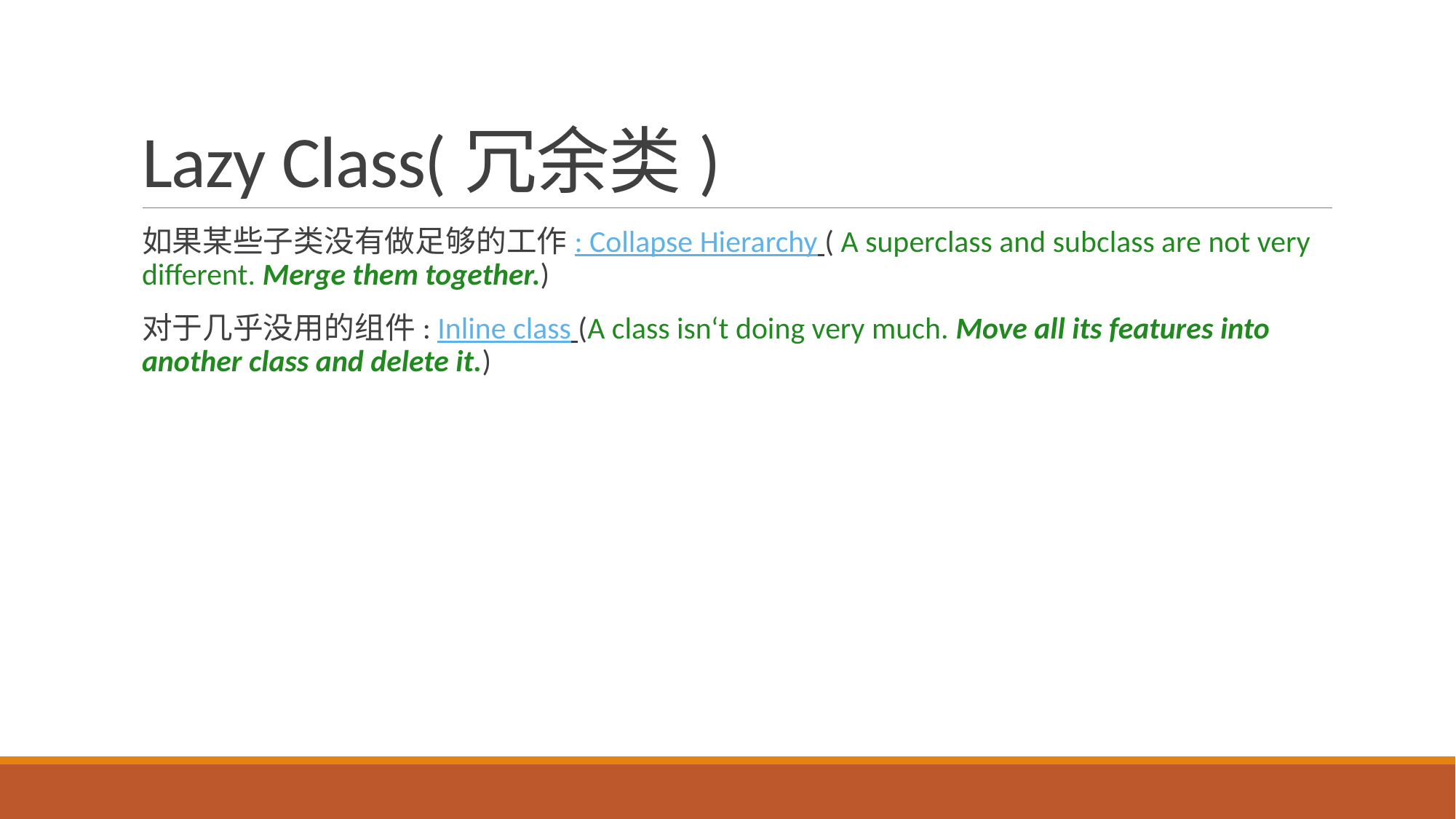

# Lazy Class(冗余类)
如果某些子类没有做足够的工作: Collapse Hierarchy ( A superclass and subclass are not very different. Merge them together.)
对于几乎没用的组件: Inline class (A class isn‘t doing very much. Move all its features into another class and delete it.)